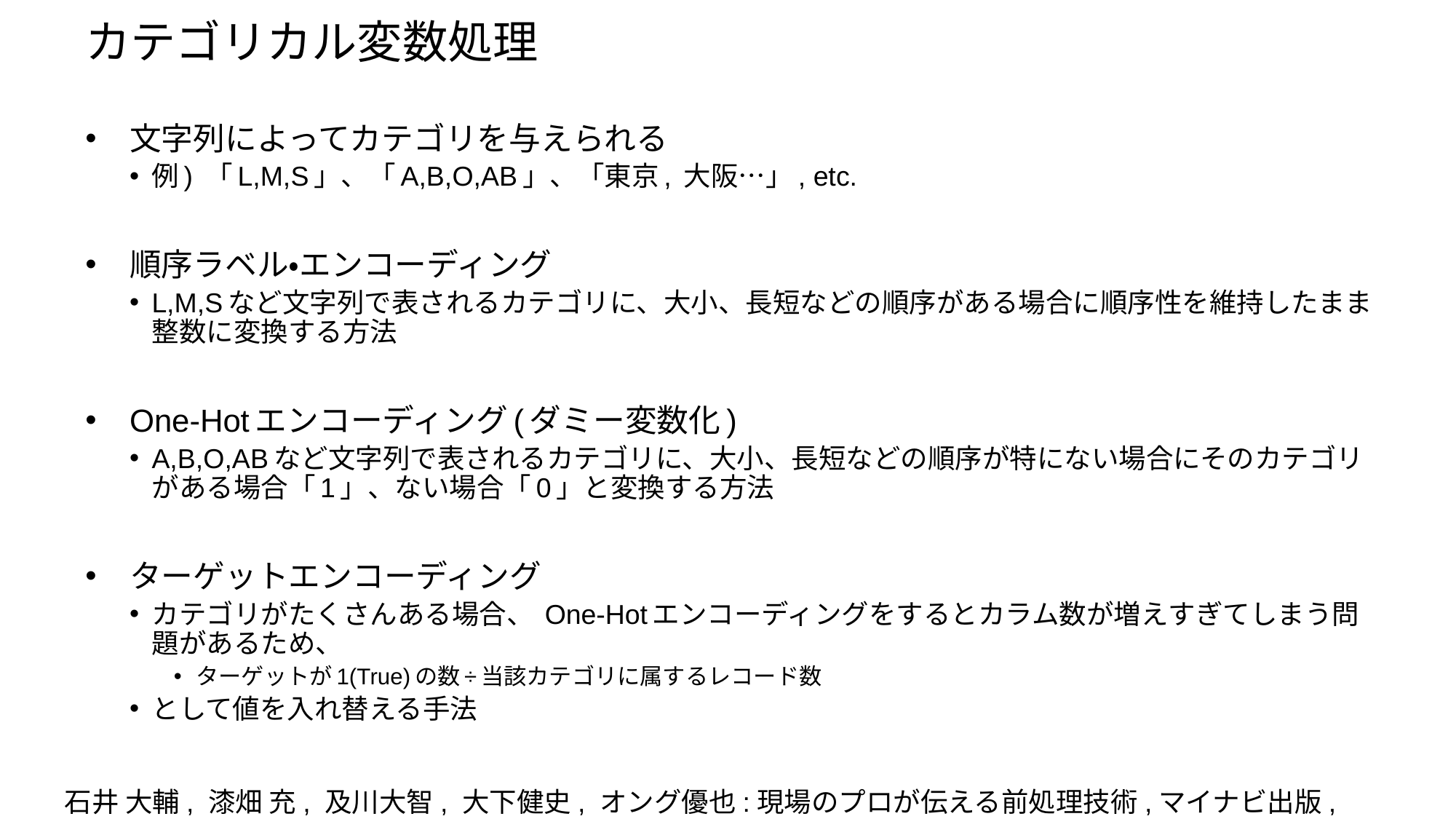

# カテゴリカル変数処理
文字列によってカテゴリを与えられる
例) 「L,M,S」、「A,B,O,AB」、「東京, 大阪…」, etc.

順序ラベル・エンコーディング
L,M,Sなど文字列で表されるカテゴリに、大小、長短などの順序がある場合に順序性を維持したまま整数に変換する方法

One-Hotエンコーディング(ダミー変数化)
A,B,O,ABなど文字列で表されるカテゴリに、大小、長短などの順序が特にない場合にそのカテゴリがある場合「1」、ない場合「0」と変換する方法

ターゲットエンコーディング
カテゴリがたくさんある場合、 One-Hotエンコーディングをするとカラム数が増えすぎてしまう問題があるため、
ターゲットが1(True)の数÷当該カテゴリに属するレコード数
として値を入れ替える手法
石井 大輔, 漆畑 充, 及川大智, 大下健史, オング優也:現場のプロが伝える前処理技術,マイナビ出版, 2020